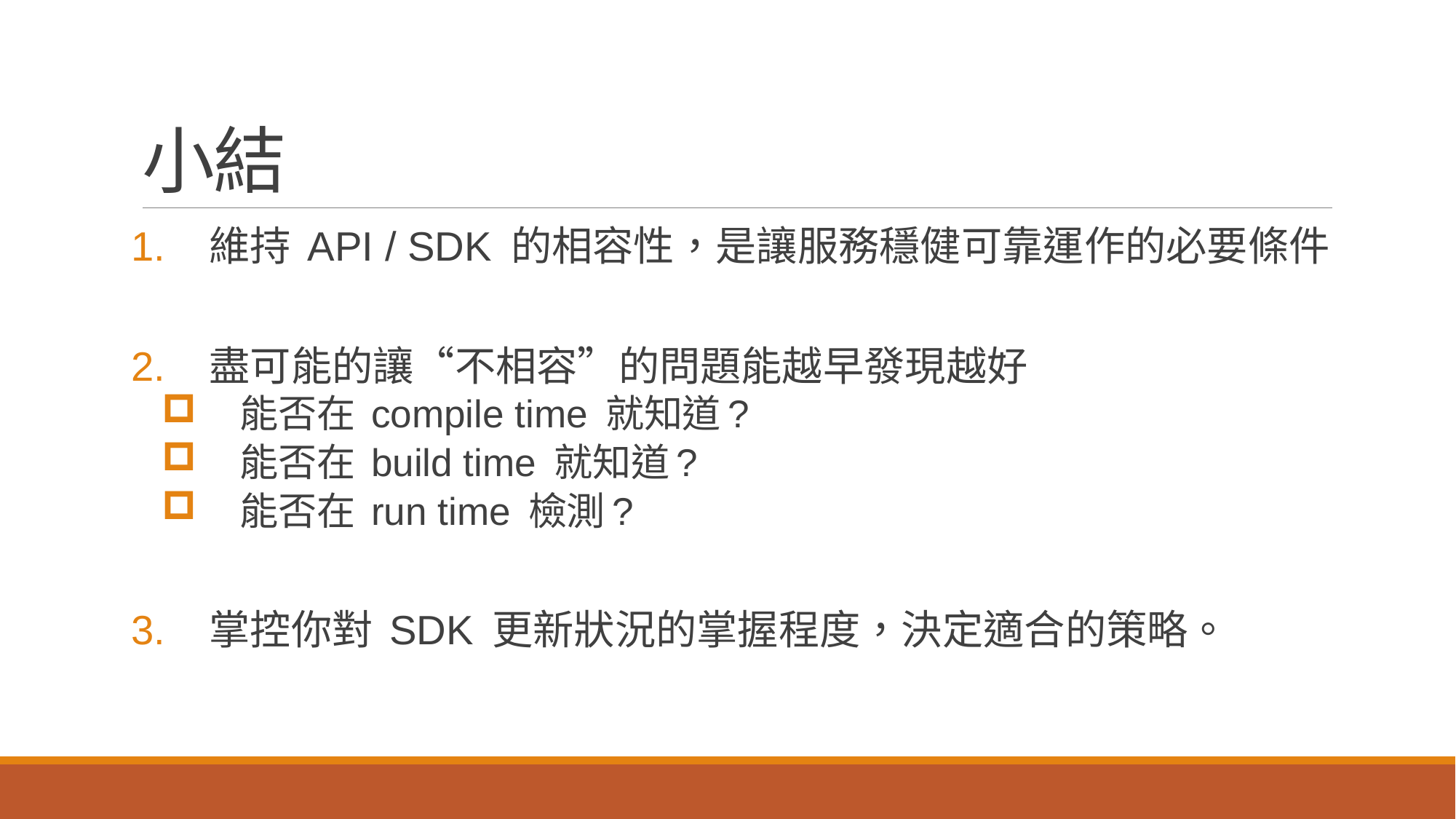

# 小結
維持 API / SDK 的相容性，是讓服務穩健可靠運作的必要條件

盡可能的讓“不相容”的問題能越早發現越好
能否在 compile time 就知道?
能否在 build time 就知道?
能否在 run time 檢測?

掌控你對 SDK 更新狀況的掌握程度，決定適合的策略。